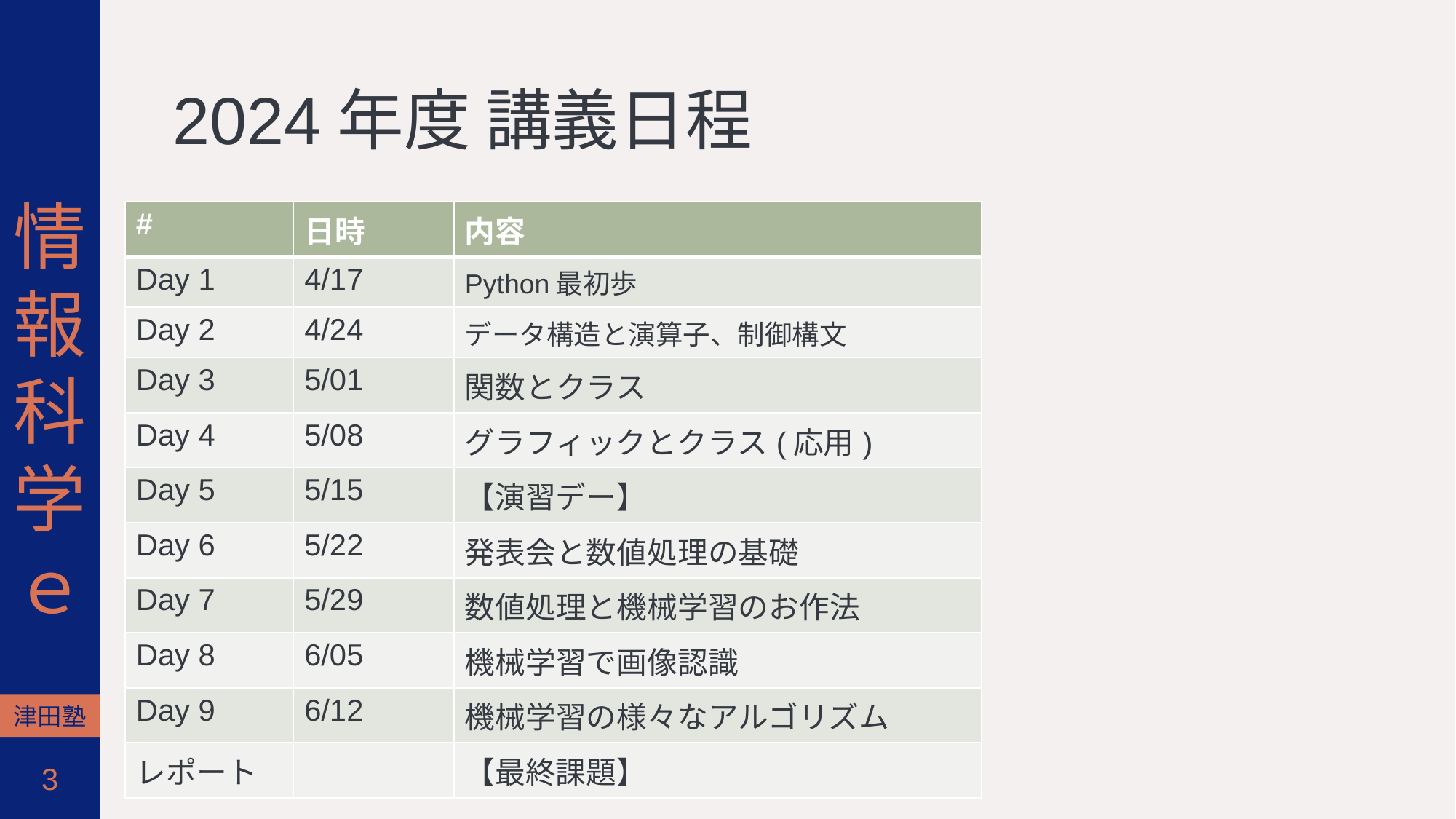

情報科学ｅ
# 2024年度 講義日程
| # | 日時 | 内容 |
| --- | --- | --- |
| Day 1 | 4/17 | Python最初歩 |
| Day 2 | 4/24 | データ構造と演算子、制御構文 |
| Day 3 | 5/01 | 関数とクラス |
| Day 4 | 5/08 | グラフィックとクラス(応用) |
| Day 5 | 5/15 | 【演習デー】 |
| Day 6 | 5/22 | 発表会と数値処理の基礎 |
| Day 7 | 5/29 | 数値処理と機械学習のお作法 |
| Day 8 | 6/05 | 機械学習で画像認識 |
| Day 9 | 6/12 | 機械学習の様々なアルゴリズム |
| レポート |  | 【最終課題】 |
津田塾
3